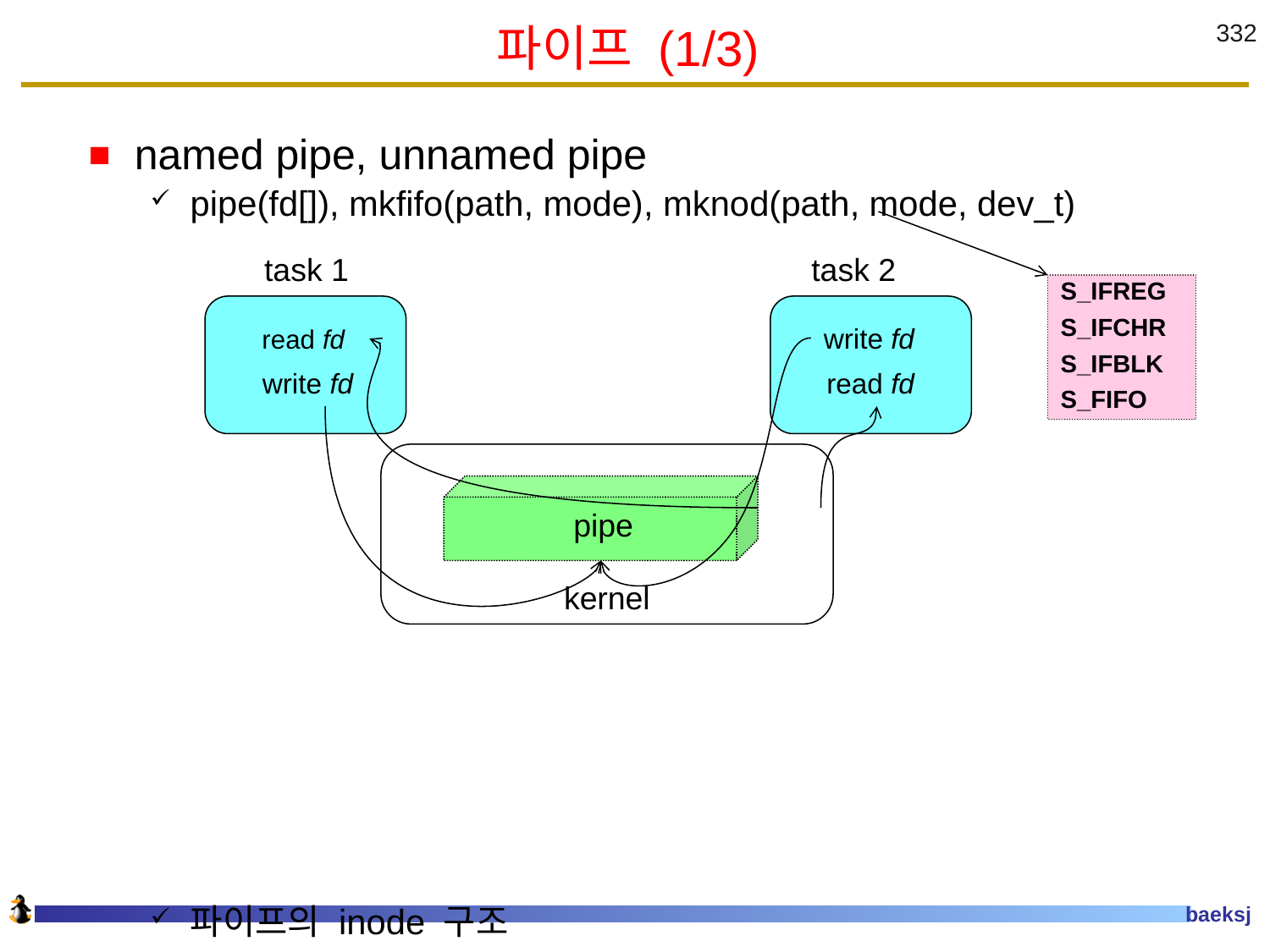

# 파이프 (1/3)
332
named pipe, unnamed pipe
pipe(fd[]), mkfifo(path, mode), mknod(path, mode, dev_t)

파이프의 inode 구조
no indirect blocks
rd_pointer, wr_pointer, number of readers, number of writers

task 1
task 2
S_IFREG
S_IFCHR
S_IFBLK
S_FIFO

write fd
read fd
write fd
read fd

     pipe
     kernel